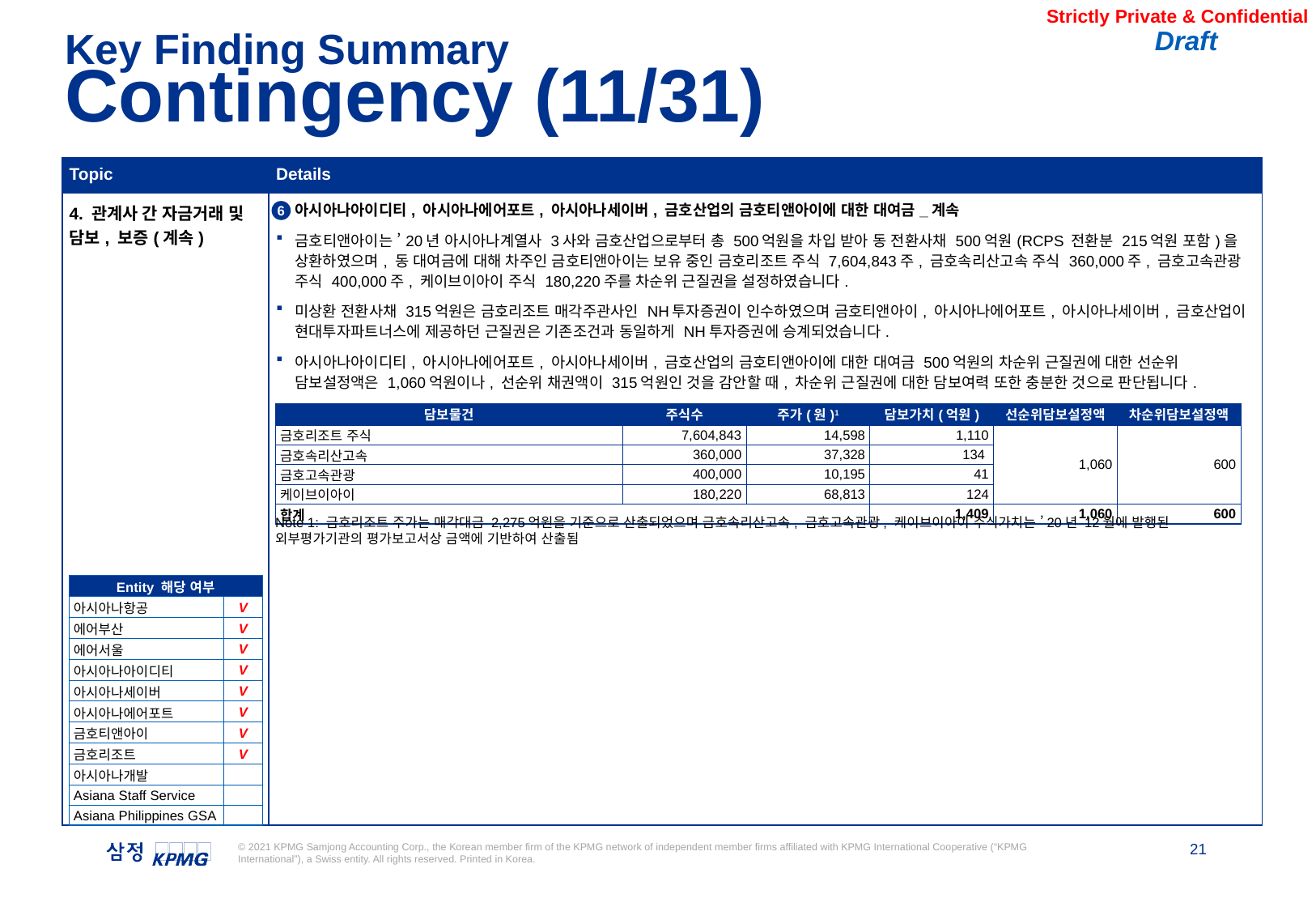

Key Finding Summary
Contingency (11/31)
| Topic | Details |
| --- | --- |
| 4. 관계사 간 자금거래 및 담보, 보증(계속) | 아시아나아이디티, 아시아나에어포트, 아시아나세이버, 금호산업의 금호티앤아이에 대한 대여금\_계속 금호티앤아이는 ’20년 아시아나계열사 3사와 금호산업으로부터 총 500억원을 차입 받아 동 전환사채 500억원(RCPS 전환분 215억원 포함)을 상환하였으며, 동 대여금에 대해 차주인 금호티앤아이는 보유 중인 금호리조트 주식 7,604,843주, 금호속리산고속 주식 360,000주, 금호고속관광 주식 400,000주, 케이브이아이 주식 180,220주를 차순위 근질권을 설정하였습니다. 미상환 전환사채 315억원은 금호리조트 매각주관사인 NH투자증권이 인수하였으며 금호티앤아이, 아시아나에어포트, 아시아나세이버, 금호산업이 현대투자파트너스에 제공하던 근질권은 기존조건과 동일하게 NH투자증권에 승계되었습니다. 아시아나아이디티, 아시아나에어포트, 아시아나세이버, 금호산업의 금호티앤아이에 대한 대여금 500억원의 차순위 근질권에 대한 선순위 담보설정액은 1,060억원이나, 선순위 채권액이 315억원인 것을 감안할 때, 차순위 근질권에 대한 담보여력 또한 충분한 것으로 판단됩니다. |
6
| 담보물건 | 주식수 | 주가(원)1 | 담보가치(억원) | 선순위담보설정액 | 차순위담보설정액 |
| --- | --- | --- | --- | --- | --- |
| 금호리조트 주식 | 7,604,843 | 14,598 | 1,110 | 1,060 | 600 |
| 금호속리산고속 | 360,000 | 37,328 | 134 |  |  |
| 금호고속관광 | 400,000 | 10,195 | 41 |  |  |
| 케이브이아이 | 180,220 | 68,813 | 124 |  |  |
| 합계 |  |  | 1,409 | 1,060 | 600 |
Note 1: 금호리조트 주가는 매각대금 2,275억원을 기준으로 산출되었으며 금호속리산고속, 금호고속관광, 케이브이아이 주식가치는 ’20년 12월에 발행된 외부평가기관의 평가보고서상 금액에 기반하여 산출됨
| Entity 해당 여부 |  |
| --- | --- |
| 아시아나항공 | V |
| 에어부산 | V |
| 에어서울 | V |
| 아시아나아이디티 | V |
| 아시아나세이버 | V |
| 아시아나에어포트 | V |
| 금호티앤아이 | V |
| 금호리조트 | V |
| 아시아나개발 |  |
| Asiana Staff Service |  |
| Asiana Philippines GSA |  |